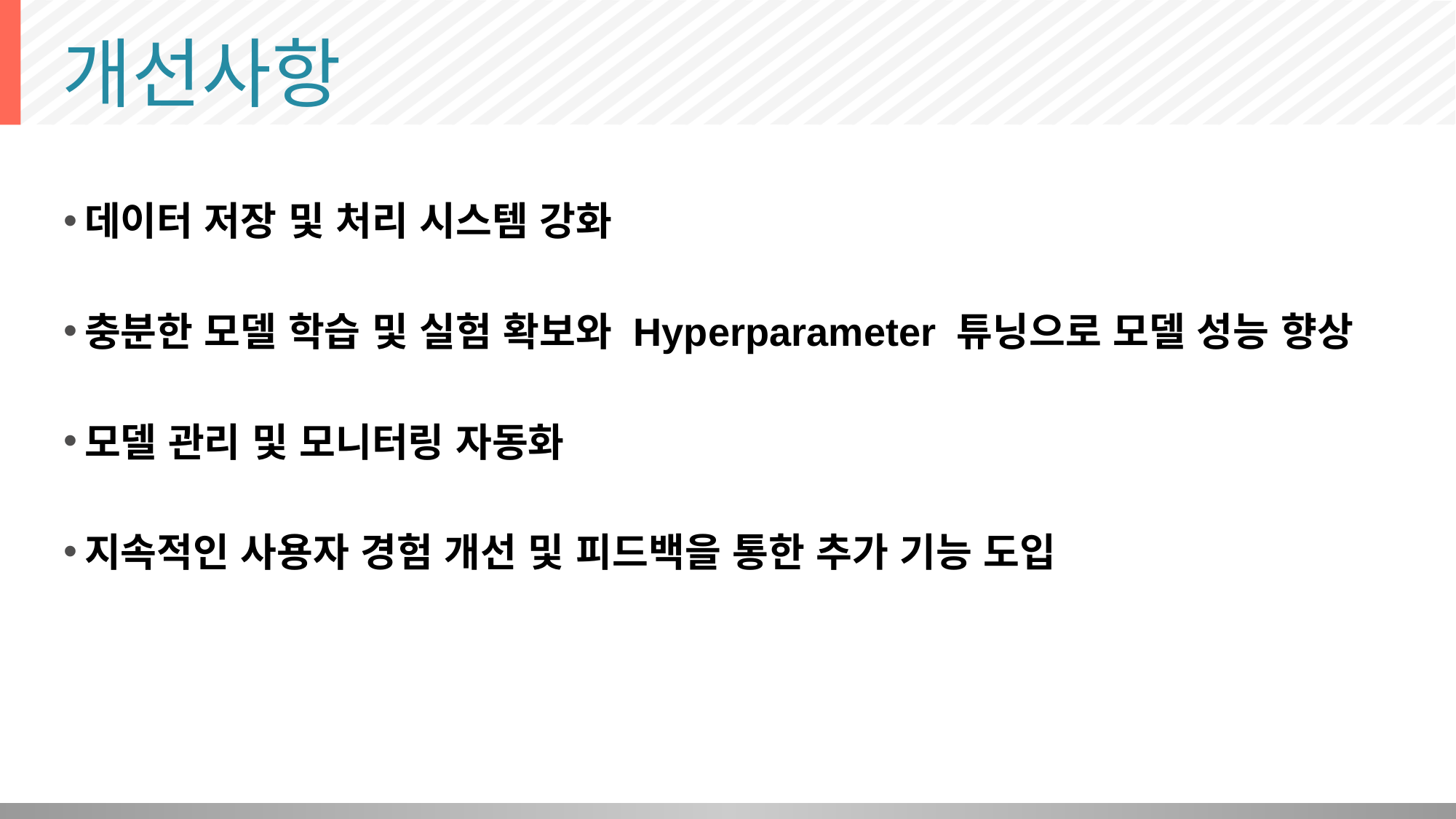

# 개선사항
데이터 저장 및 처리 시스템 강화

충분한 모델 학습 및 실험 확보와 Hyperparameter 튜닝으로 모델 성능 향상

모델 관리 및 모니터링 자동화

지속적인 사용자 경험 개선 및 피드백을 통한 추가 기능 도입